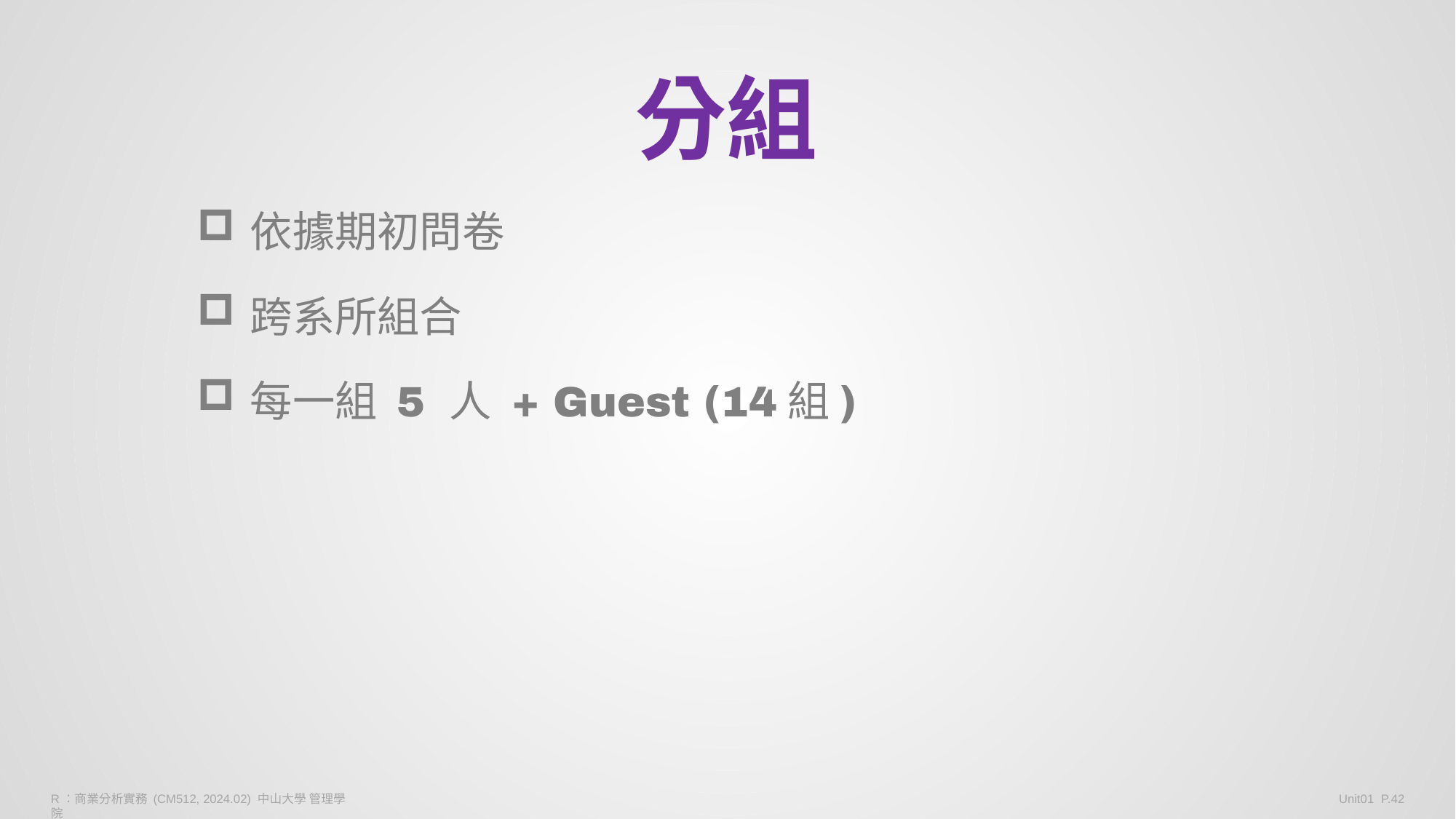

# 分組
依據期初問卷
跨系所組合
每一組 5 人 + Guest (14組)